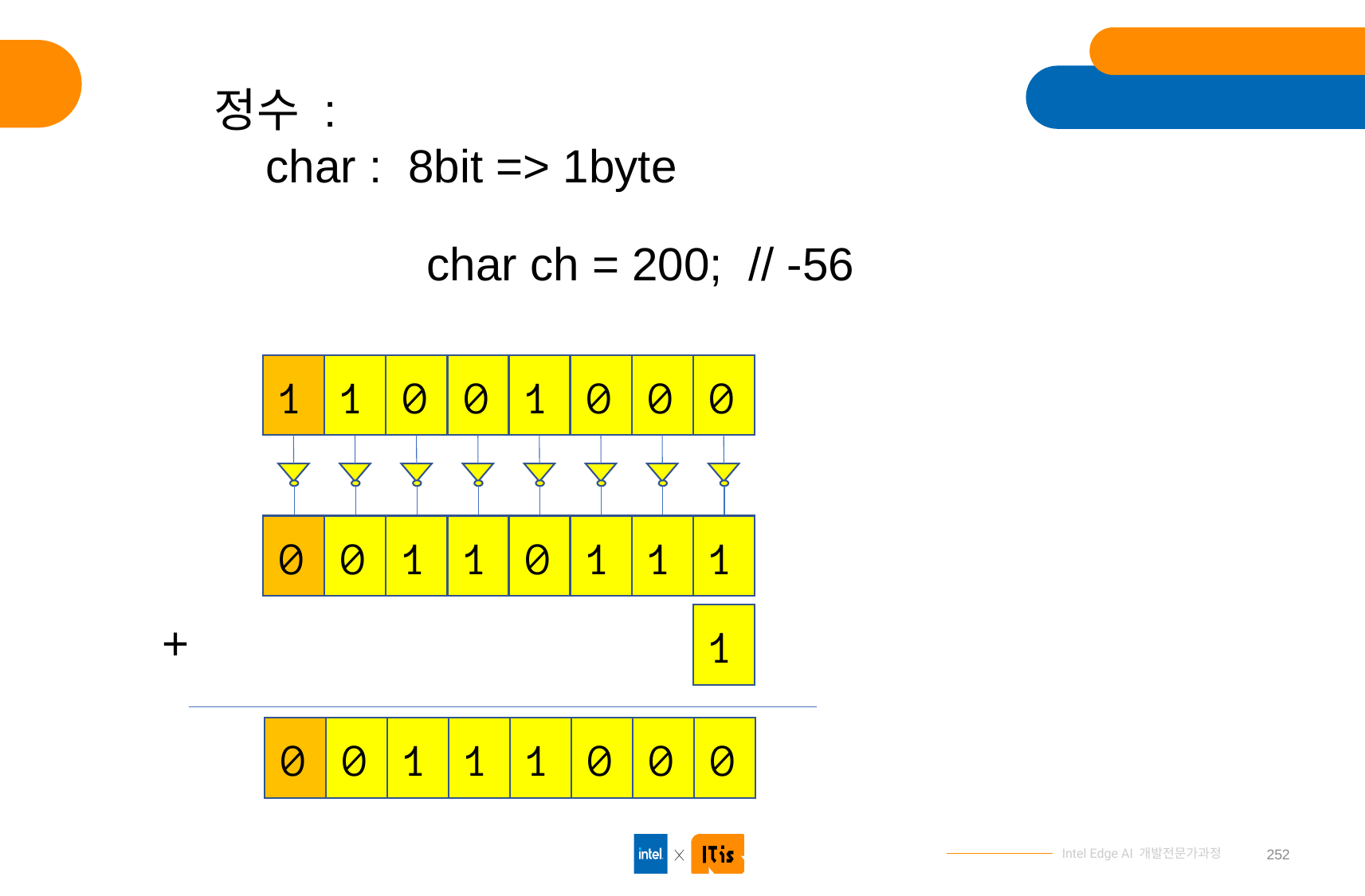

정수 :
    char :  8bit => 1byte
char ch = 200;  // -56
1
1
0
0
1
0
0
0

0
0
1
1
0
1
1
1
1
+
0
0
1
1
1
0
0
0
252